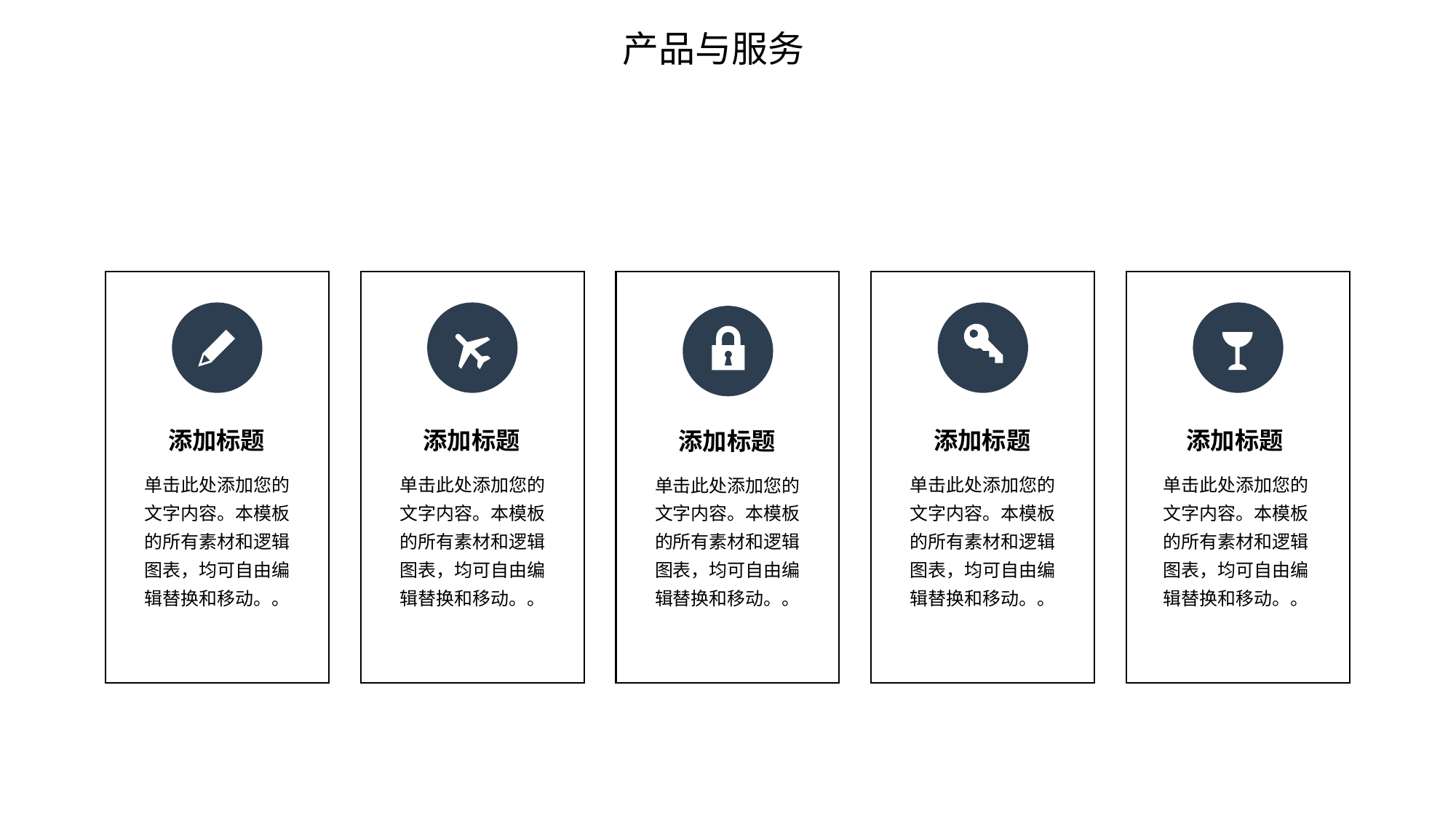

产品与服务

添加标题
单击此处添加您的文字内容。本模板的所有素材和逻辑图表，均可自由编辑替换和移动。。
添加标题
单击此处添加您的文字内容。本模板的所有素材和逻辑图表，均可自由编辑替换和移动。。
添加标题
单击此处添加您的文字内容。本模板的所有素材和逻辑图表，均可自由编辑替换和移动。。
添加标题
单击此处添加您的文字内容。本模板的所有素材和逻辑图表，均可自由编辑替换和移动。。
添加标题
单击此处添加您的文字内容。本模板的所有素材和逻辑图表，均可自由编辑替换和移动。。